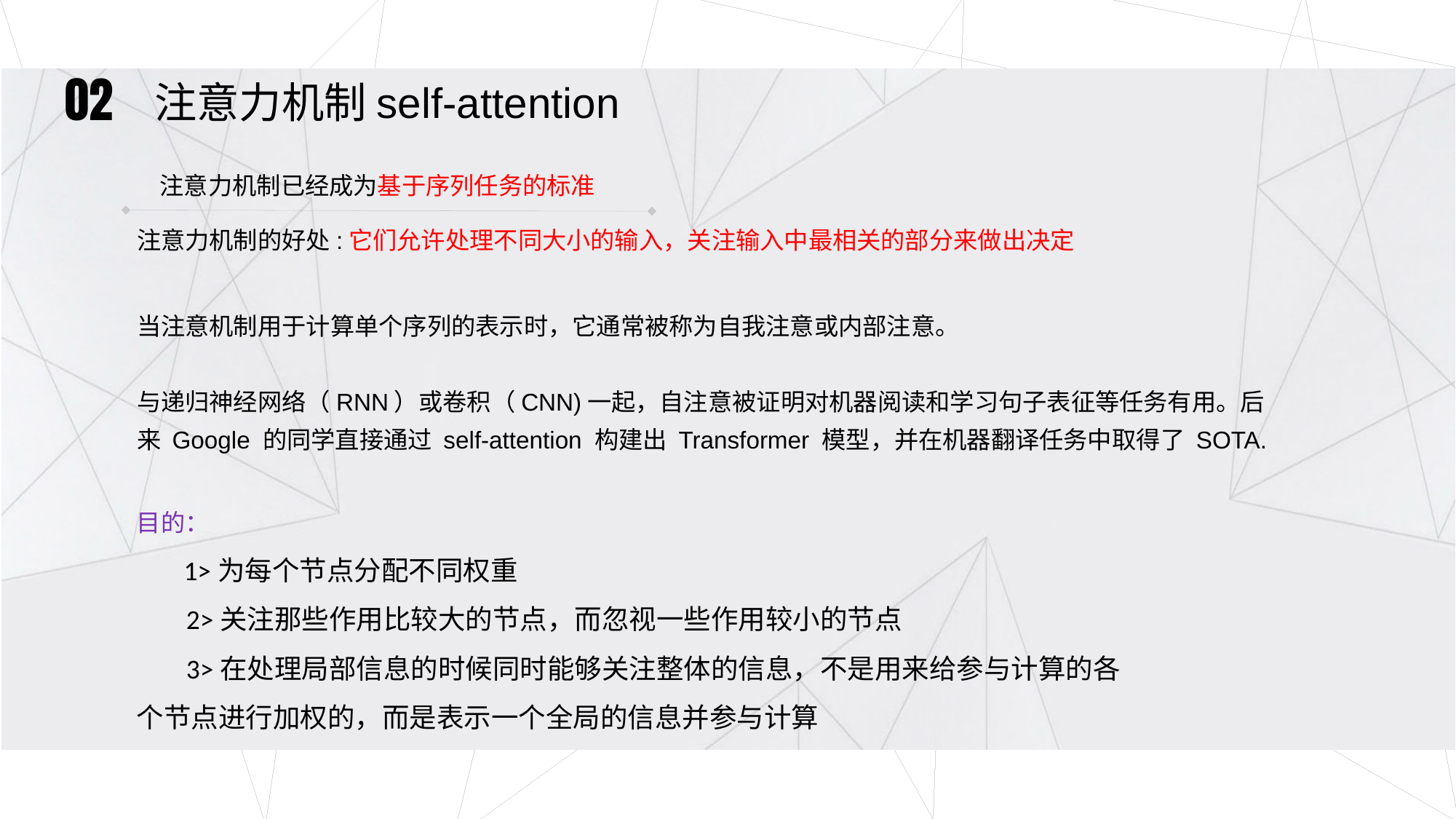

02
注意力机制self-attention
注意力机制已经成为基于序列任务的标准
注意力机制的好处:它们允许处理不同大小的输入，关注输入中最相关的部分来做出决定

当注意机制用于计算单个序列的表示时，它通常被称为自我注意或内部注意。

与递归神经网络（RNN）或卷积（CNN)一起，自注意被证明对机器阅读和学习句子表征等任务有用。后来 Google 的同学直接通过 self-attention 构建出 Transformer 模型，并在机器翻译任务中取得了 SOTA.

目的：
       1>为每个节点分配不同权重
        2>关注那些作用比较大的节点，而忽视一些作用较小的节点
        3>在处理局部信息的时候同时能够关注整体的信息，不是用来给参与计算的各个节点进行加权的，而是表示一个全局的信息并参与计算